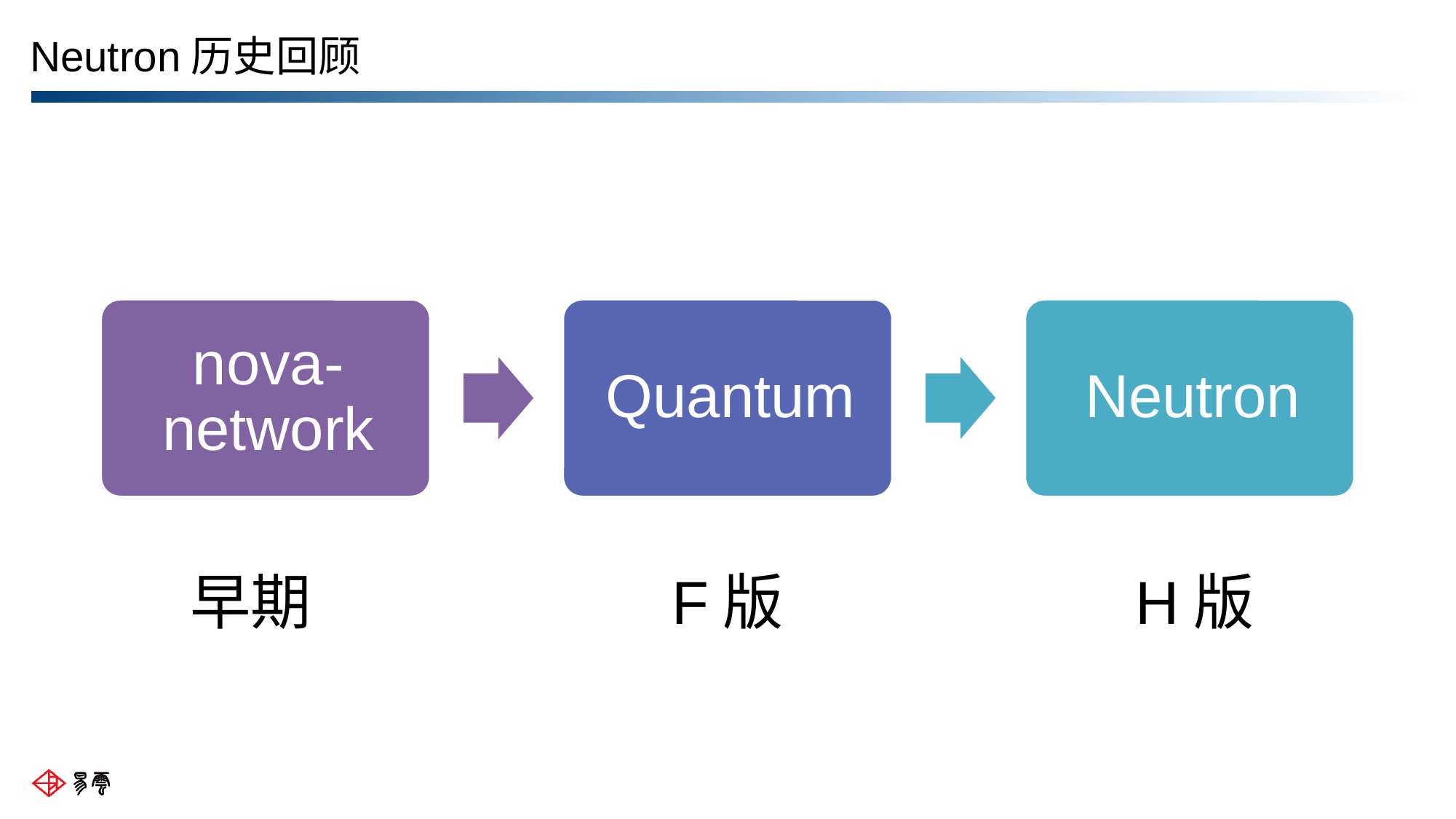

Neutron历史回顾
nova-network

Quantum

Neutron
早期
F版
H版